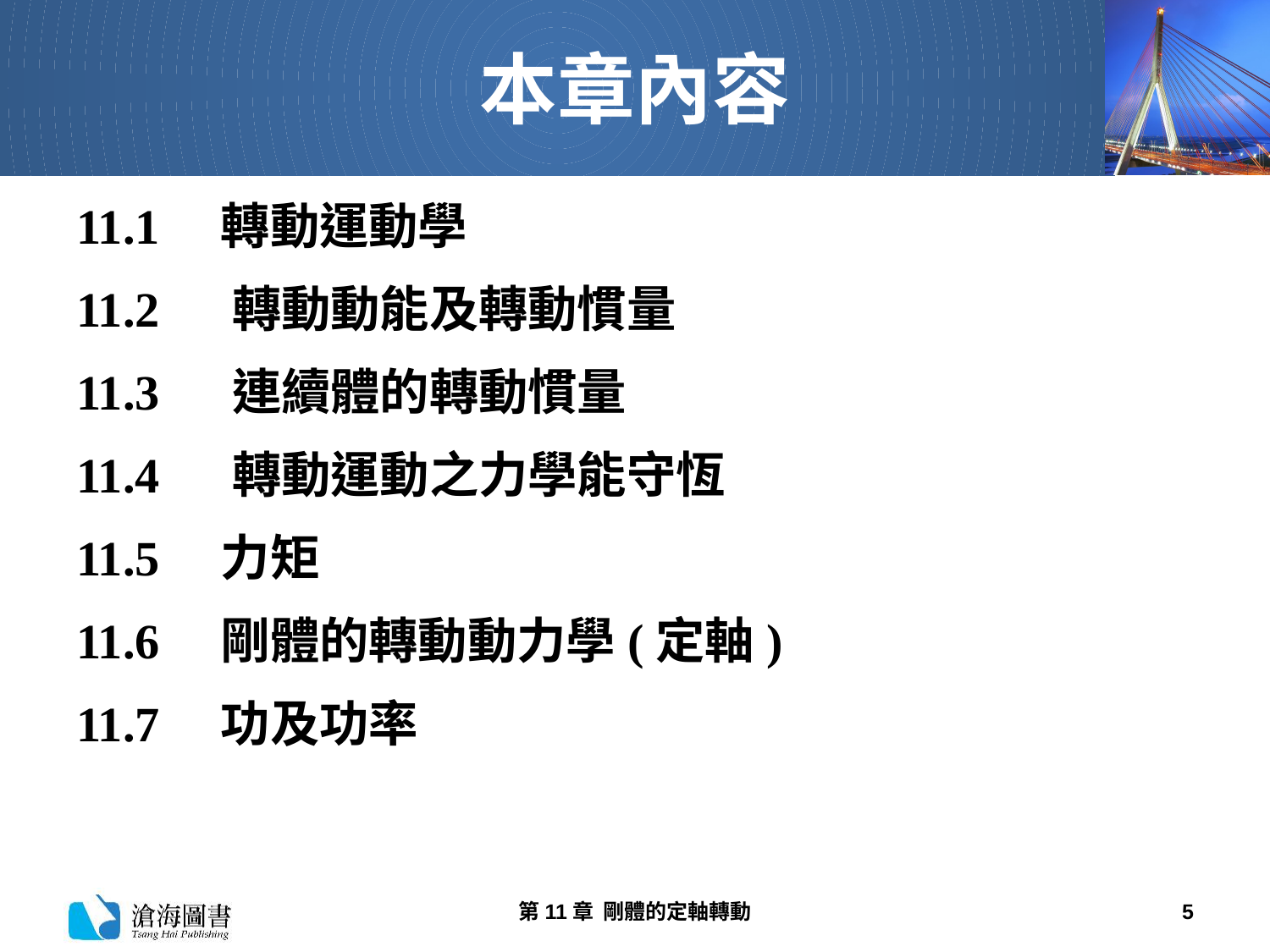

# 本章內容
11.1　轉動運動學
11.2　 轉動動能及轉動慣量
11.3　 連續體的轉動慣量
11.4　 轉動運動之力學能守恆
11.5　力矩
11.6　剛體的轉動動力學(定軸)
11.7　功及功率
第11章  剛體的定軸轉動
5